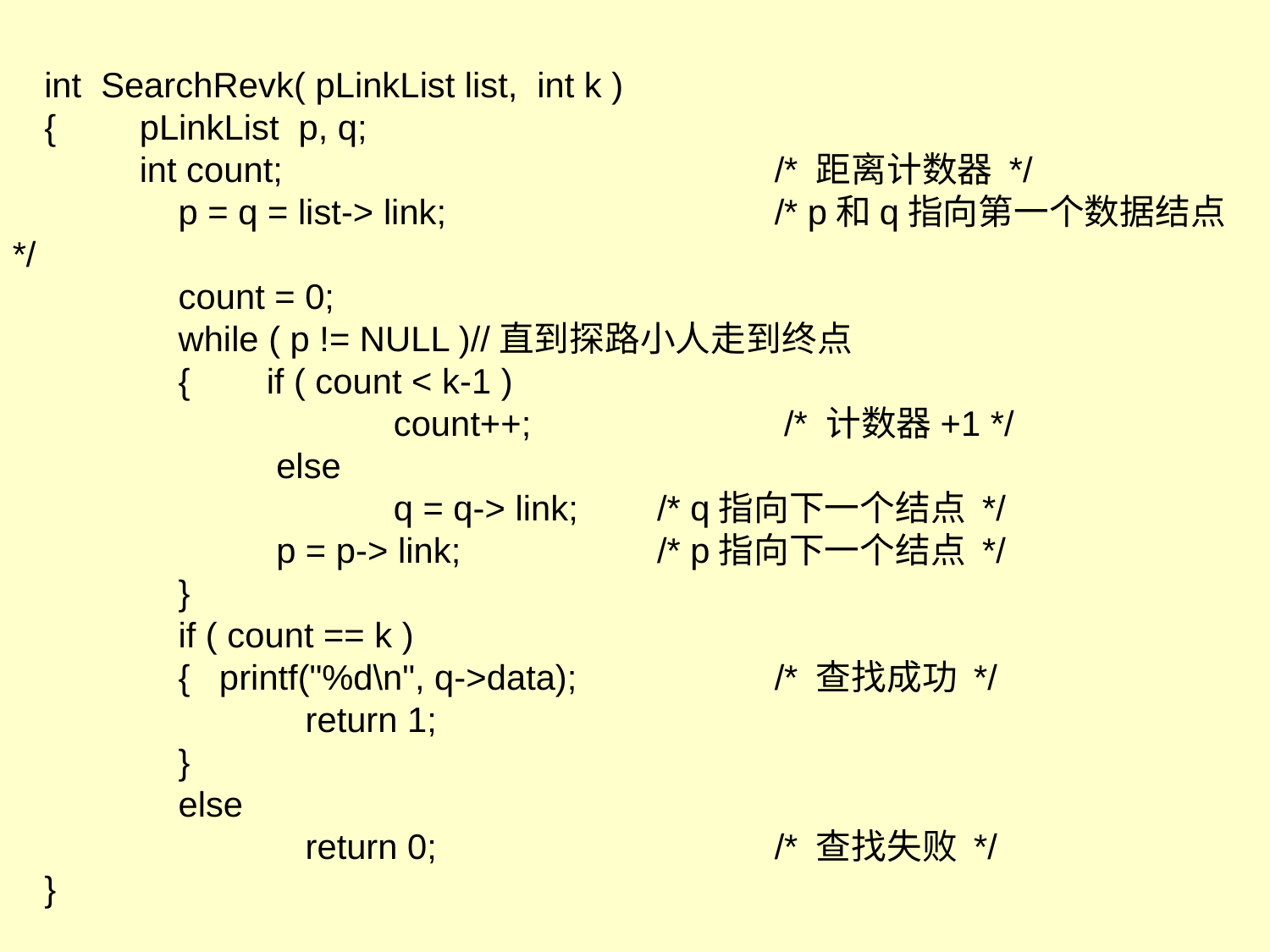

int  SearchRevk( pLinkList list,  int k )
{	pLinkList  p, q;
	int count;				/* 距离计数器 */
	    p = q = list-> link;			/* p和q指向第一个数据结点 */
	    count = 0;
	    while ( p != NULL )//直到探路小人走到终点
	    {	if ( count < k-1 )
			count++;		 /* 计数器+1 */
		 else
			q = q-> link;	 /* q指向下一个结点 */
		 p = p-> link;		 /* p指向下一个结点 */
	    }
	    if ( count == k )
	    {   printf("%d\n", q->data);		/* 查找成功 */
		    return 1;
	    }
	    else
		    return 0;			/* 查找失败 */
}